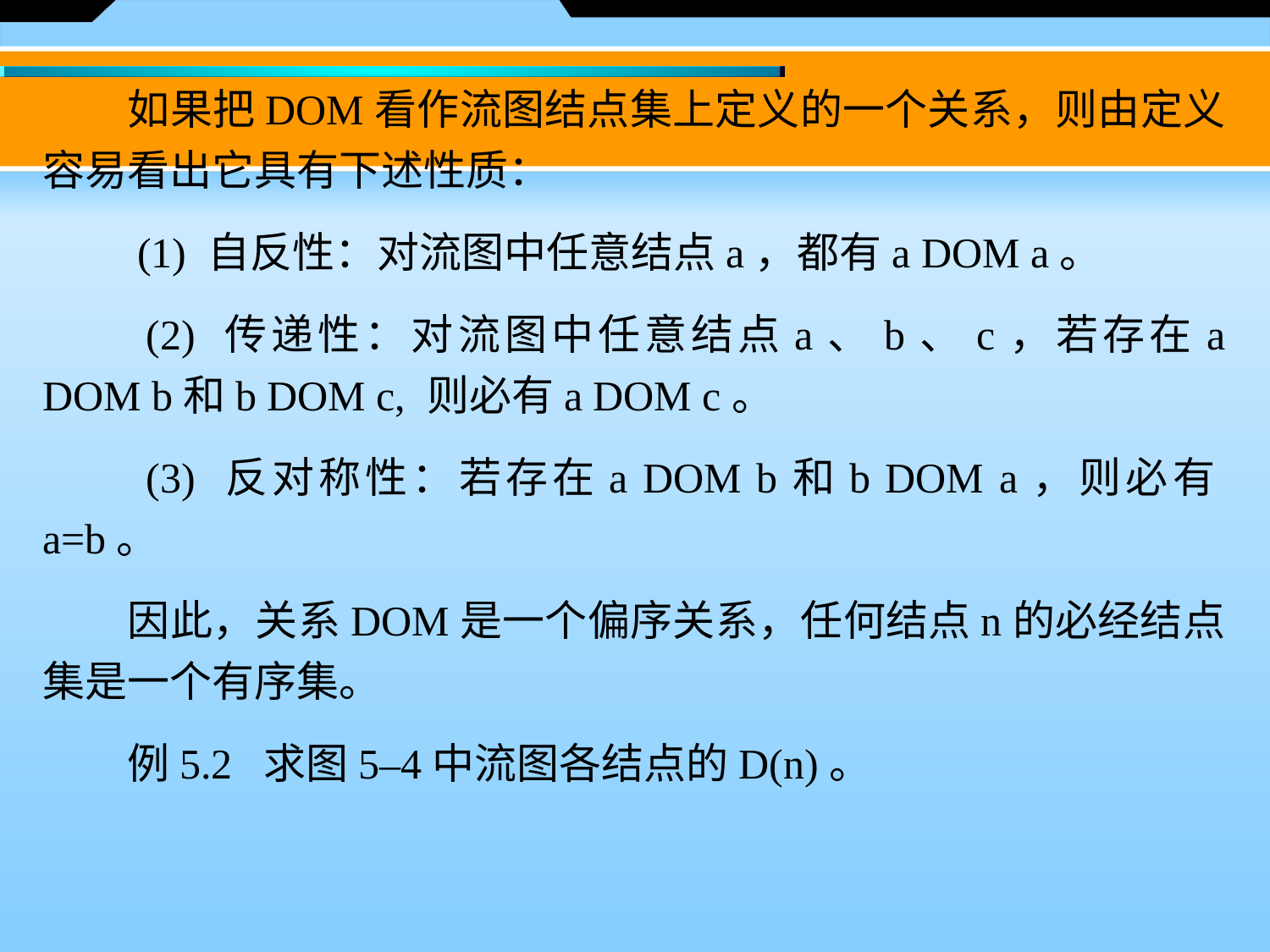

如果把DOM看作流图结点集上定义的一个关系，则由定义容易看出它具有下述性质：
　　(1) 自反性：对流图中任意结点a，都有a DOM a。
　　(2) 传递性：对流图中任意结点a、b、c，若存在a DOM b和b DOM c, 则必有a DOM c。
　　(3) 反对称性：若存在a DOM b和b DOM a，则必有a=b。
　　因此，关系DOM是一个偏序关系，任何结点n的必经结点集是一个有序集。
　　例5.2  求图5–4中流图各结点的D(n)。